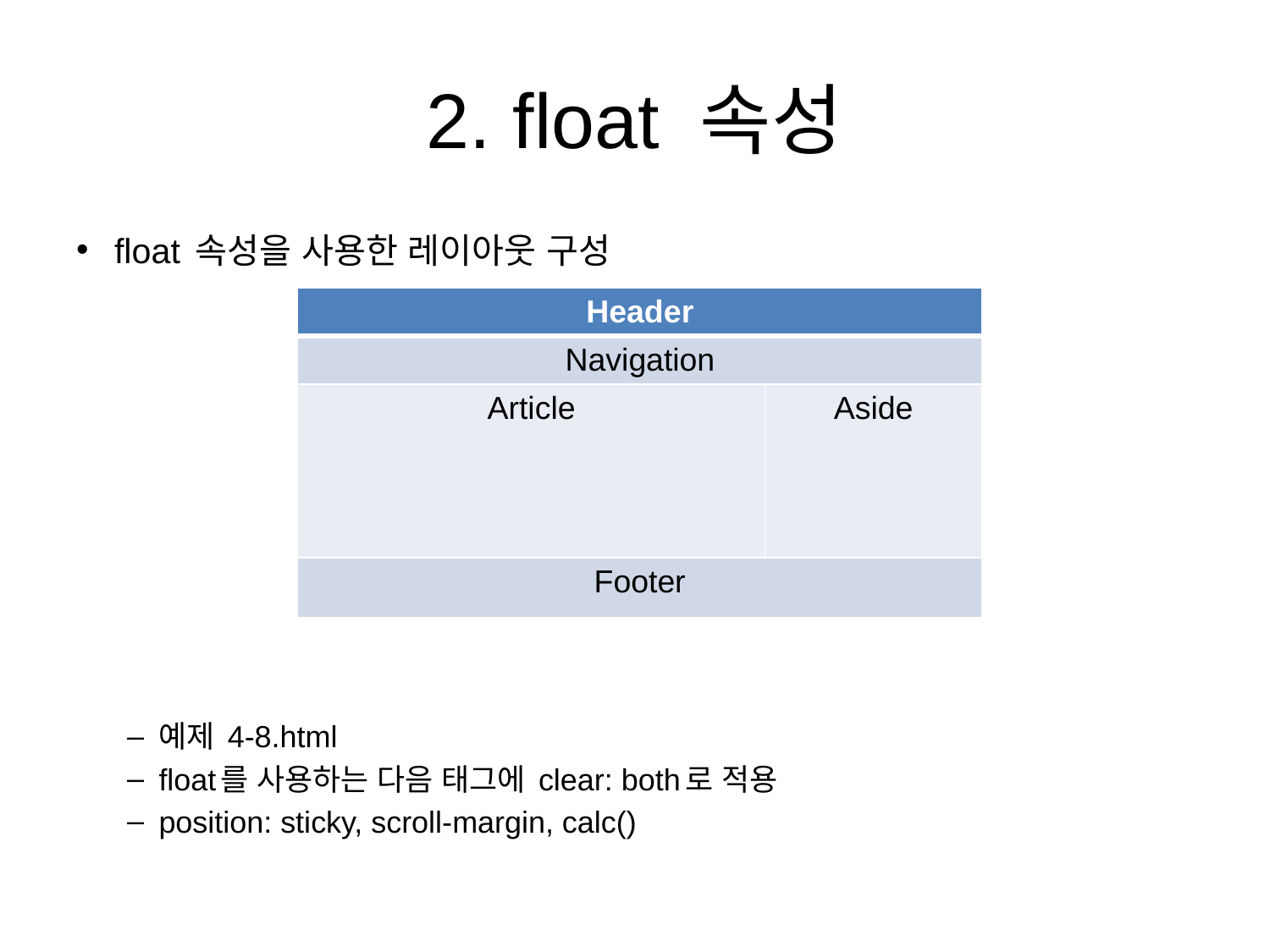

# 2. float 속성
float 속성을 사용한 레이아웃 구성

예제 4-8.html
float를 사용하는 다음 태그에 clear: both로 적용
position: sticky, scroll-margin, calc()
| Header |  |
| --- | --- |
| Navigation |  |
| Article | Aside |
| Footer |  |